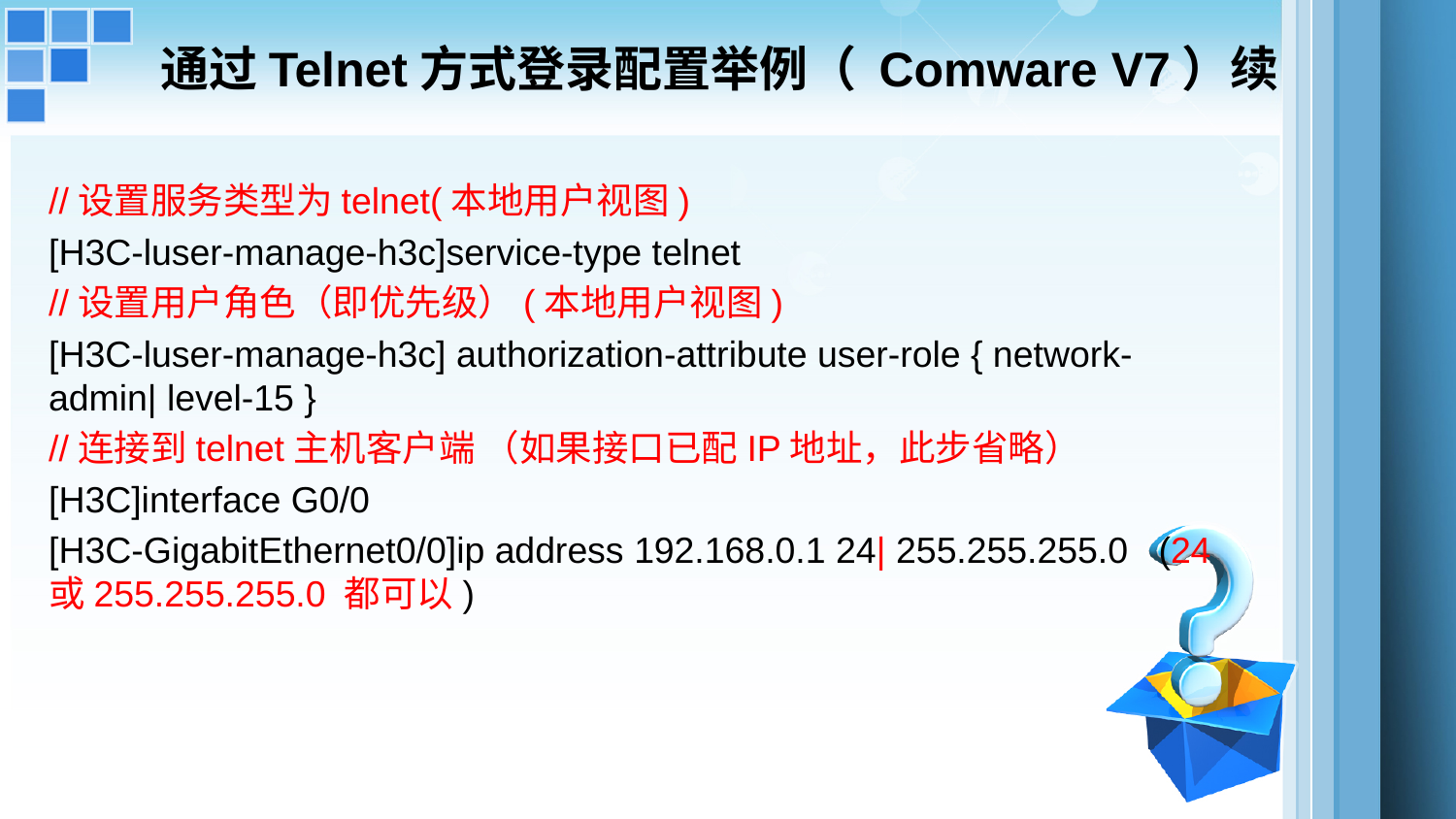

# 通过Telnet方式登录配置举例（ Comware V7）续
//设置服务类型为telnet(本地用户视图)
[H3C-luser-manage-h3c]service-type telnet
//设置用户角色（即优先级）(本地用户视图)
[H3C-luser-manage-h3c] authorization-attribute user-role { network-admin| level-15 }
//连接到telnet主机客户端 （如果接口已配IP地址，此步省略）
[H3C]interface G0/0
[H3C-GigabitEthernet0/0]ip address 192.168.0.1 24| 255.255.255.0   (24或255.255.255.0 都可以)